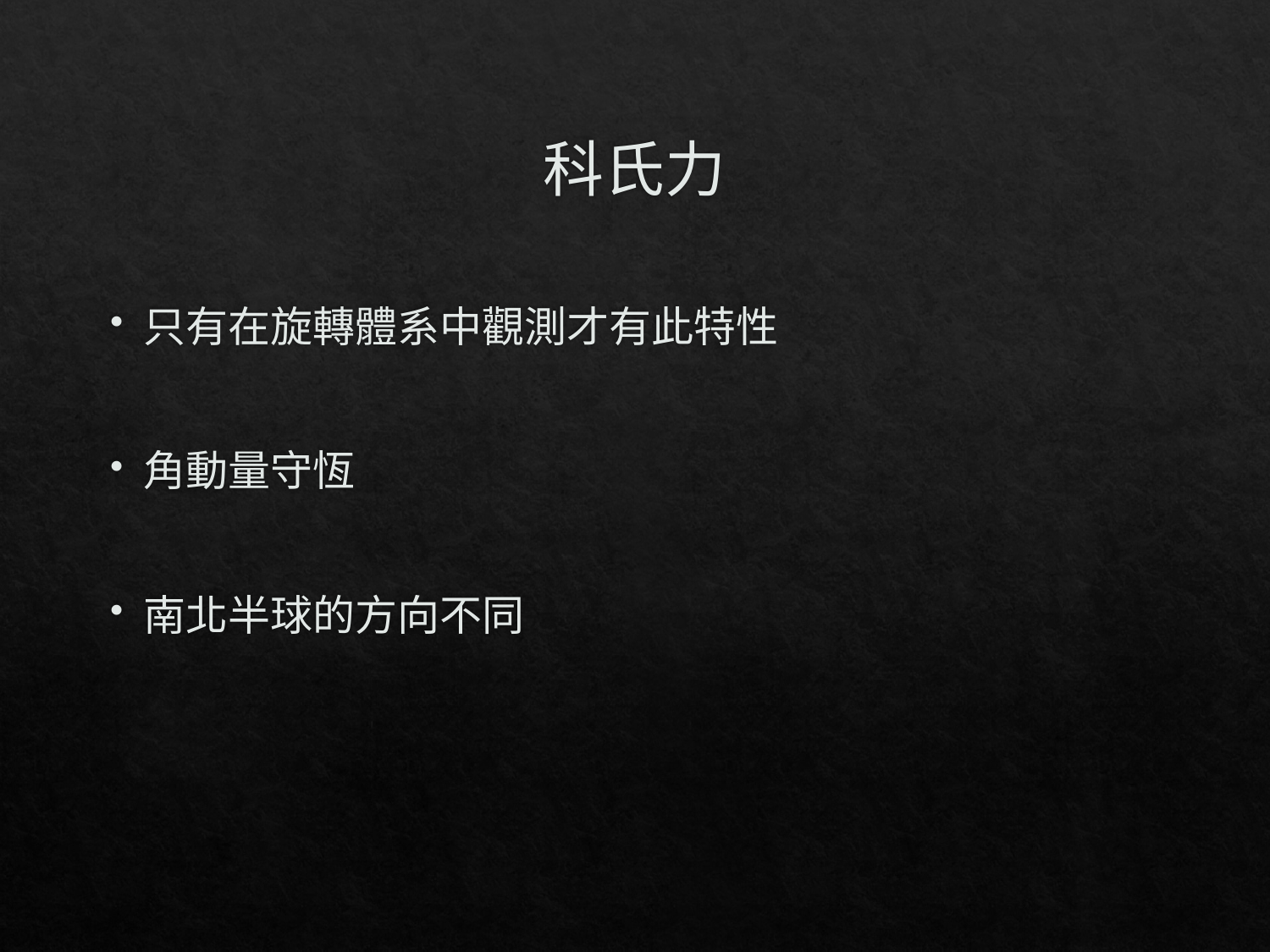

# 科氏力
只有在旋轉體系中觀測才有此特性

角動量守恆

南北半球的方向不同